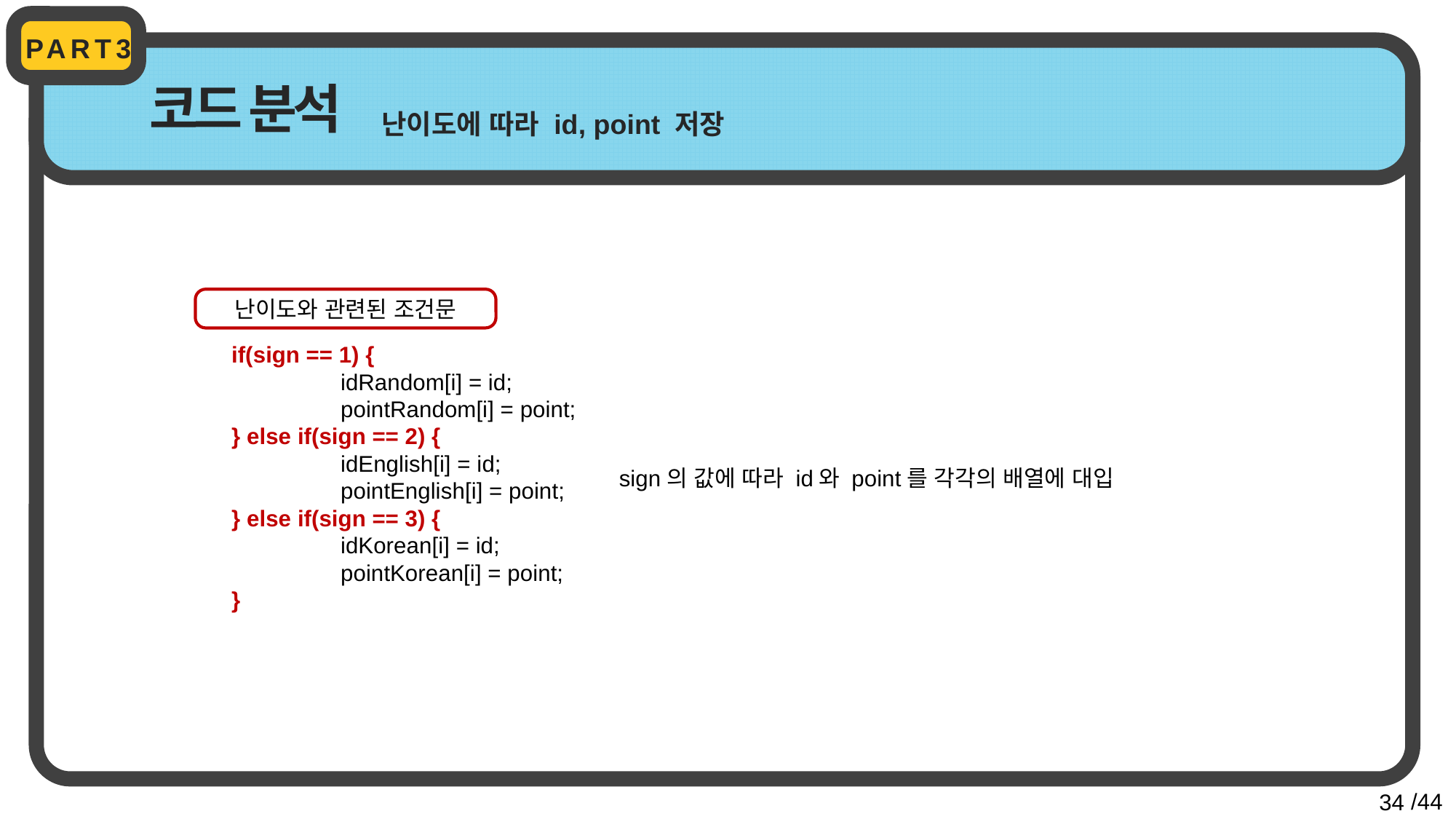

PART3

코드 분석
난이도에 따라 id, point 저장
난이도와 관련된 조건문
	if(sign == 1) {
		idRandom[i] = id;
		pointRandom[i] = point;
	} else if(sign == 2) {
		idEnglish[i] = id;
		pointEnglish[i] = point;
	} else if(sign == 3) {
		idKorean[i] = id;
		pointKorean[i] = point;
	}
sign의 값에 따라 id와 point를 각각의 배열에 대입
34